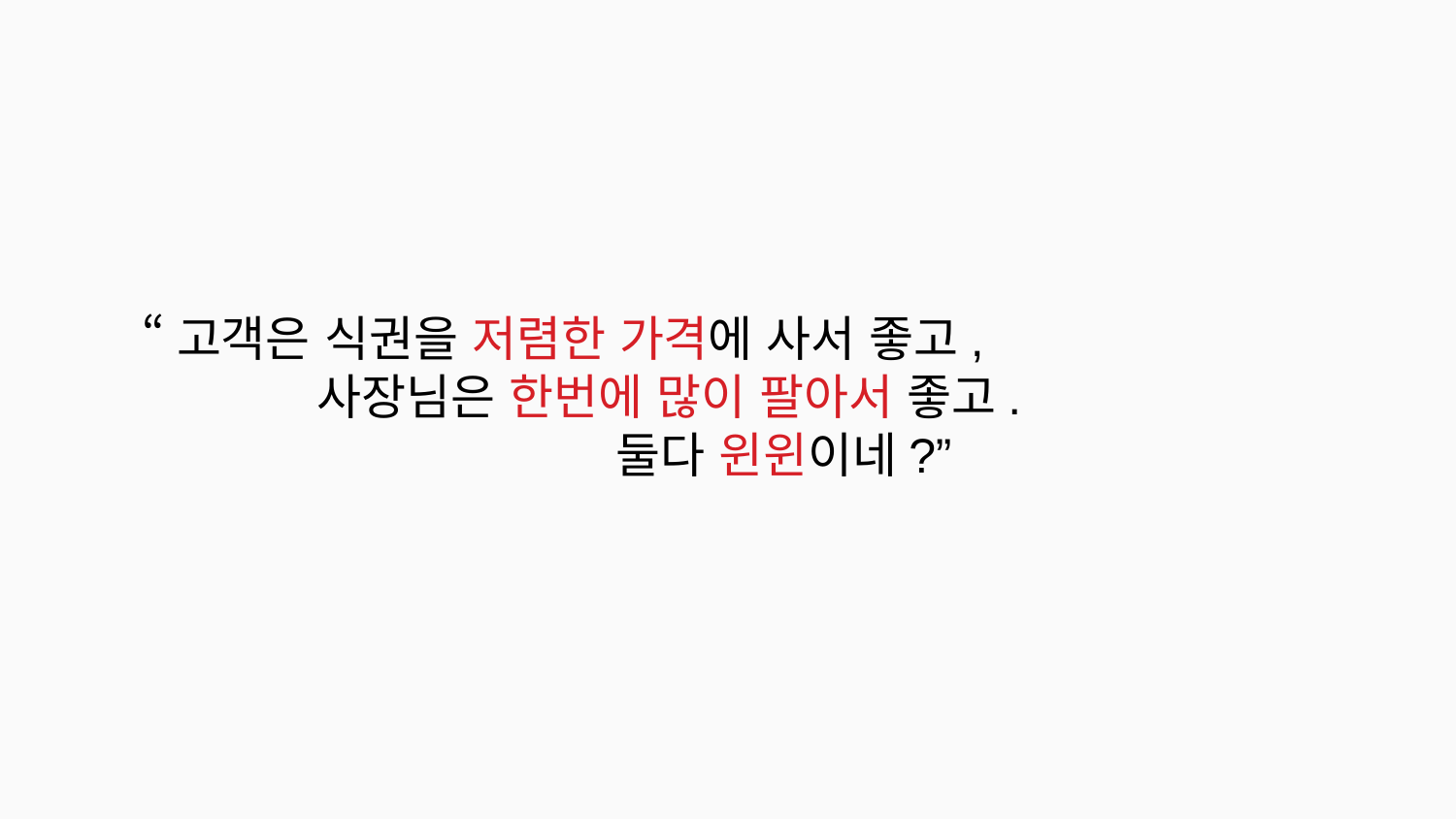

“고객은 식권을 저렴한 가격에 사서 좋고,
            사장님은 한번에 많이 팔아서 좋고.
                                  둘다 윈윈이네?”